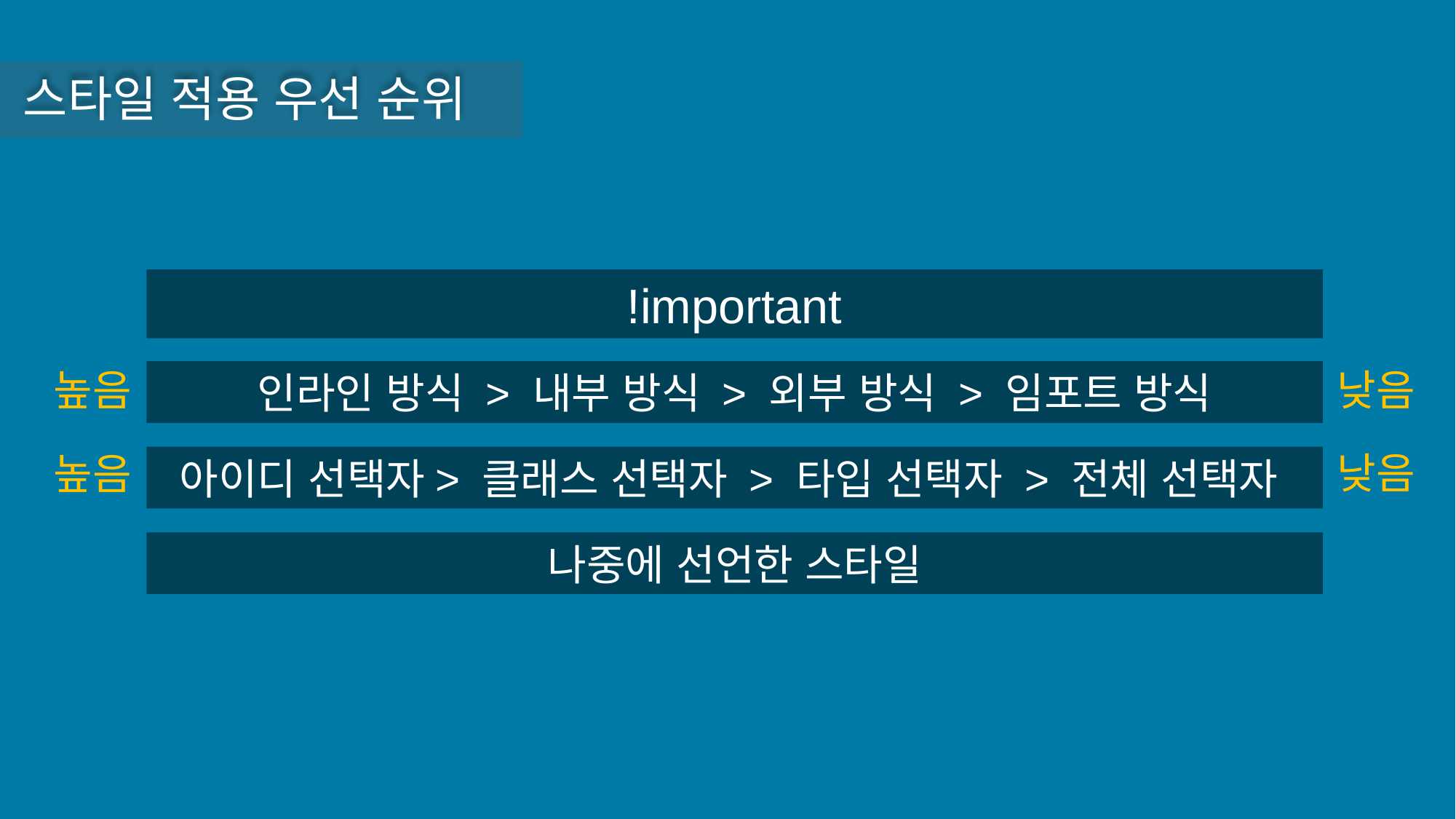

스타일 적용 우선 순위
!important
높음
낮음
인라인 방식 > 내부 방식 > 외부 방식 > 임포트 방식
낮음
높음
아이디 선택자> 클래스 선택자 > 타입 선택자 > 전체 선택자
나중에 선언한 스타일